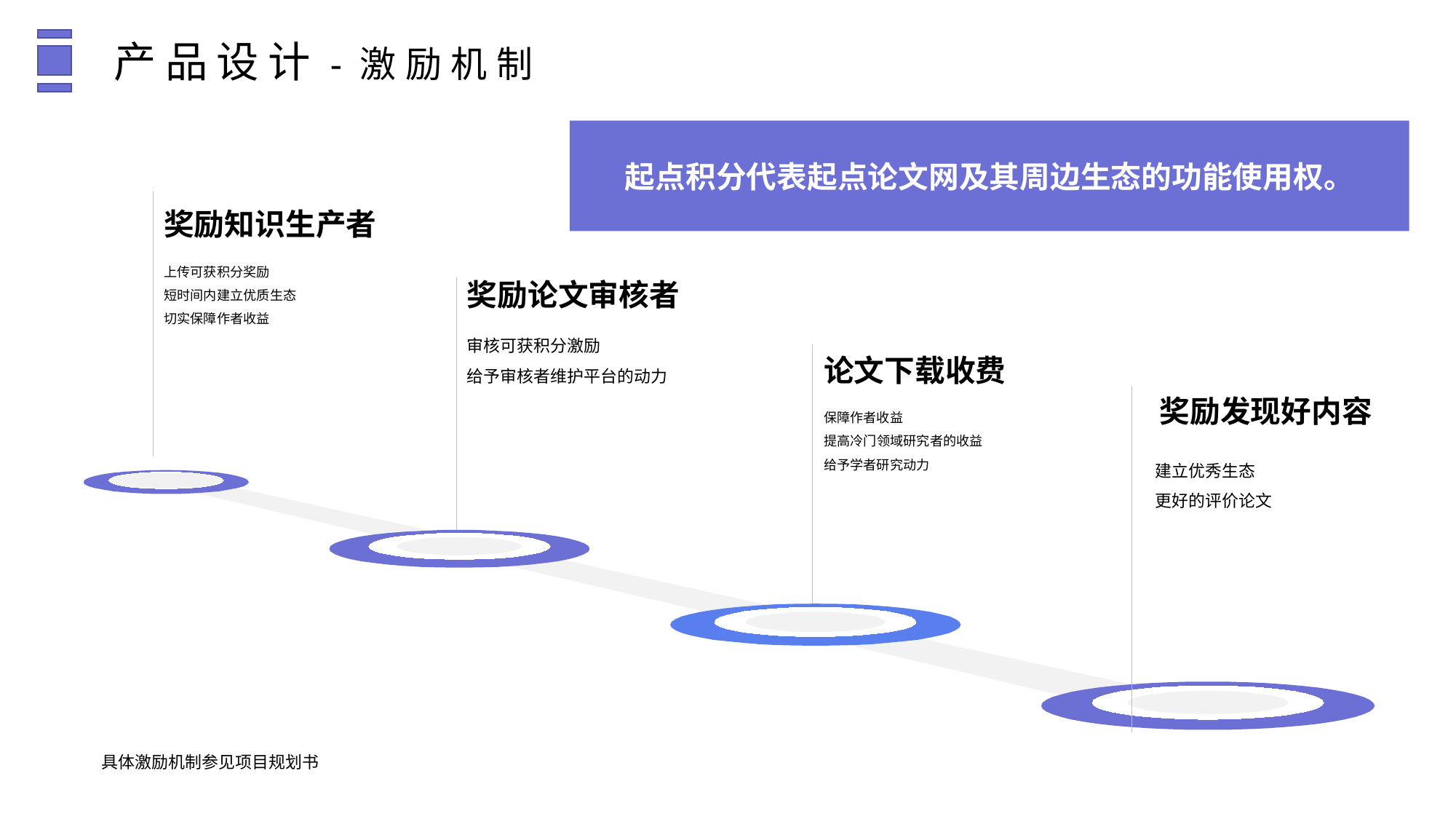

产品设计-激励机制
起点积分代表起点论文网及其周边生态的功能使用权。

奖励知识生产者
上传可获积分奖励
短时间内建立优质生态
切实保障作者收益
奖励论文审核者
审核可获积分激励
给予审核者维护平台的动力
论文下载收费
保障作者收益
提高冷门领域研究者的收益
给予学者研究动力
奖励发现好内容

建立优秀生态
更好的评价论文
具体激励机制参见项目规划书